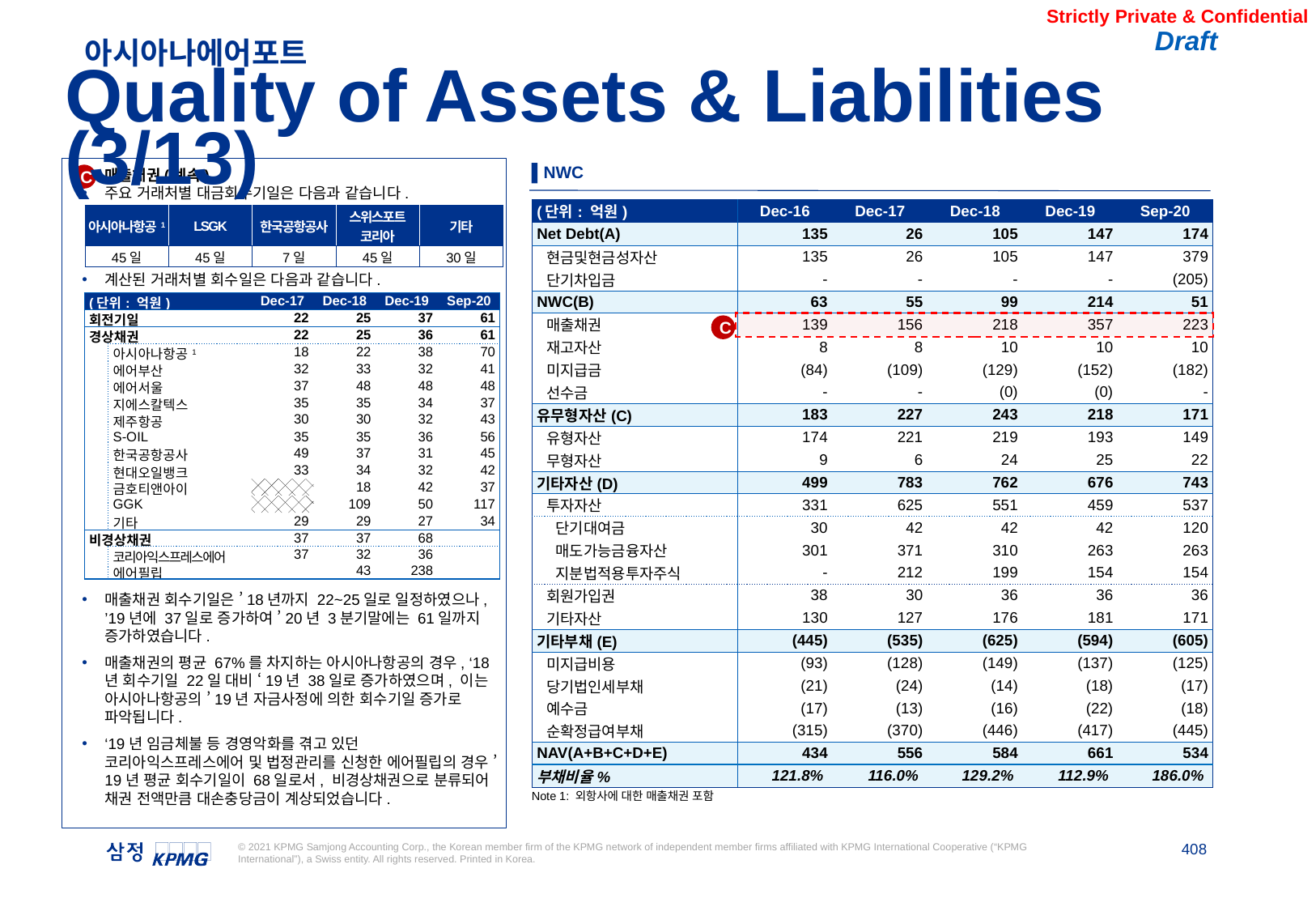

아시아나에어포트
Quality of Assets & Liabilities (3/13)
▌NWC

매출채권(계속)
주요 거래처별 대금회수기일은 다음과 같습니다.

계산된 거래처별 회수일은 다음과 같습니다.

매출채권 회수기일은 ’18년까지 22~25일로 일정하였으나, ’19년에 37일로 증가하여 ’20년 3분기말에는 61일까지 증가하였습니다.
매출채권의 평균 67%를 차지하는 아시아나항공의 경우, ‘18년 회수기일 22일 대비 ‘19년 38일로 증가하였으며, 이는 아시아나항공의 ’19년 자금사정에 의한 회수기일 증가로 파악됩니다.
‘19년 임금체불 등 경영악화를 겪고 있던 코리아익스프레스에어 및 법정관리를 신청한 에어필립의 경우 ’19년 평균 회수기일이 68일로서, 비경상채권으로 분류되어 채권 전액만큼 대손충당금이 계상되었습니다.

C
| (단위: 억원) | Dec-16 | Dec-17 | Dec-18 | Dec-19 | Sep-20 |
| --- | --- | --- | --- | --- | --- |
| Net Debt(A) | 135 | 26 | 105 | 147 | 174 |
| 현금및현금성자산 | 135 | 26 | 105 | 147 | 379 |
| 단기차입금 | - | - | - | - | (205) |
| NWC(B) | 63 | 55 | 99 | 214 | 51 |
| 매출채권 | 139 | 156 | 218 | 357 | 223 |
| 재고자산 | 8 | 8 | 10 | 10 | 10 |
| 미지급금 | (84) | (109) | (129) | (152) | (182) |
| 선수금 | - | - | (0) | (0) | - |
| 유무형자산(C) | 183 | 227 | 243 | 218 | 171 |
| 유형자산 | 174 | 221 | 219 | 193 | 149 |
| 무형자산 | 9 | 6 | 24 | 25 | 22 |
| 기타자산(D) | 499 | 783 | 762 | 676 | 743 |
| 투자자산 | 331 | 625 | 551 | 459 | 537 |
| 단기대여금 | 30 | 42 | 42 | 42 | 120 |
| 매도가능금융자산 | 301 | 371 | 310 | 263 | 263 |
| 지분법적용투자주식 | - | 212 | 199 | 154 | 154 |
| 회원가입권 | 38 | 30 | 36 | 36 | 36 |
| 기타자산 | 130 | 127 | 176 | 181 | 171 |
| 기타부채(E) | (445) | (535) | (625) | (594) | (605) |
| 미지급비용 | (93) | (128) | (149) | (137) | (125) |
| 당기법인세부채 | (21) | (24) | (14) | (18) | (17) |
| 예수금 | (17) | (13) | (16) | (22) | (18) |
| 순확정급여부채 | (315) | (370) | (446) | (417) | (445) |
| NAV(A+B+C+D+E) | 434 | 556 | 584 | 661 | 534 |
| 부채비율% | 121.8% | 116.0% | 129.2% | 112.9% | 186.0% |
| 아시아나항공1 | LSGK | 한국공항공사 | 스위스포트 코리아 | 기타 |
| --- | --- | --- | --- | --- |
| 45일 | 45일 | 7일 | 45일 | 30일 |
| (단위: 억원) |  | Dec-17 | Dec-18 | Dec-19 | Sep-20 |
| --- | --- | --- | --- | --- | --- |
| 회전기일 |  | 22 | 25 | 37 | 61 |
| 경상채권 |  | 22 | 25 | 36 | 61 |
|  | 아시아나항공1 | 18 | 22 | 38 | 70 |
|  | 에어부산 | 32 | 33 | 32 | 41 |
|  | 에어서울 | 37 | 48 | 48 | 48 |
|  | 지에스칼텍스 | 35 | 35 | 34 | 37 |
|  | 제주항공 | 30 | 30 | 32 | 43 |
|  | S-OIL | 35 | 35 | 36 | 56 |
|  | 한국공항공사 | 49 | 37 | 31 | 45 |
|  | 현대오일뱅크 | 33 | 34 | 32 | 42 |
|  | 금호티앤아이 |  | 18 | 42 | 37 |
|  | GGK |  | 109 | 50 | 117 |
|  | 기타 | 29 | 29 | 27 | 34 |
| 비경상채권 |  | 37 | 37 | 68 |  |
|  | 코리아익스프레스에어 | 37 | 32 | 36 |  |
|  | 에어필립 |  | 43 | 238 |  |

C
Note 1: 외항사에 대한 매출채권 포함